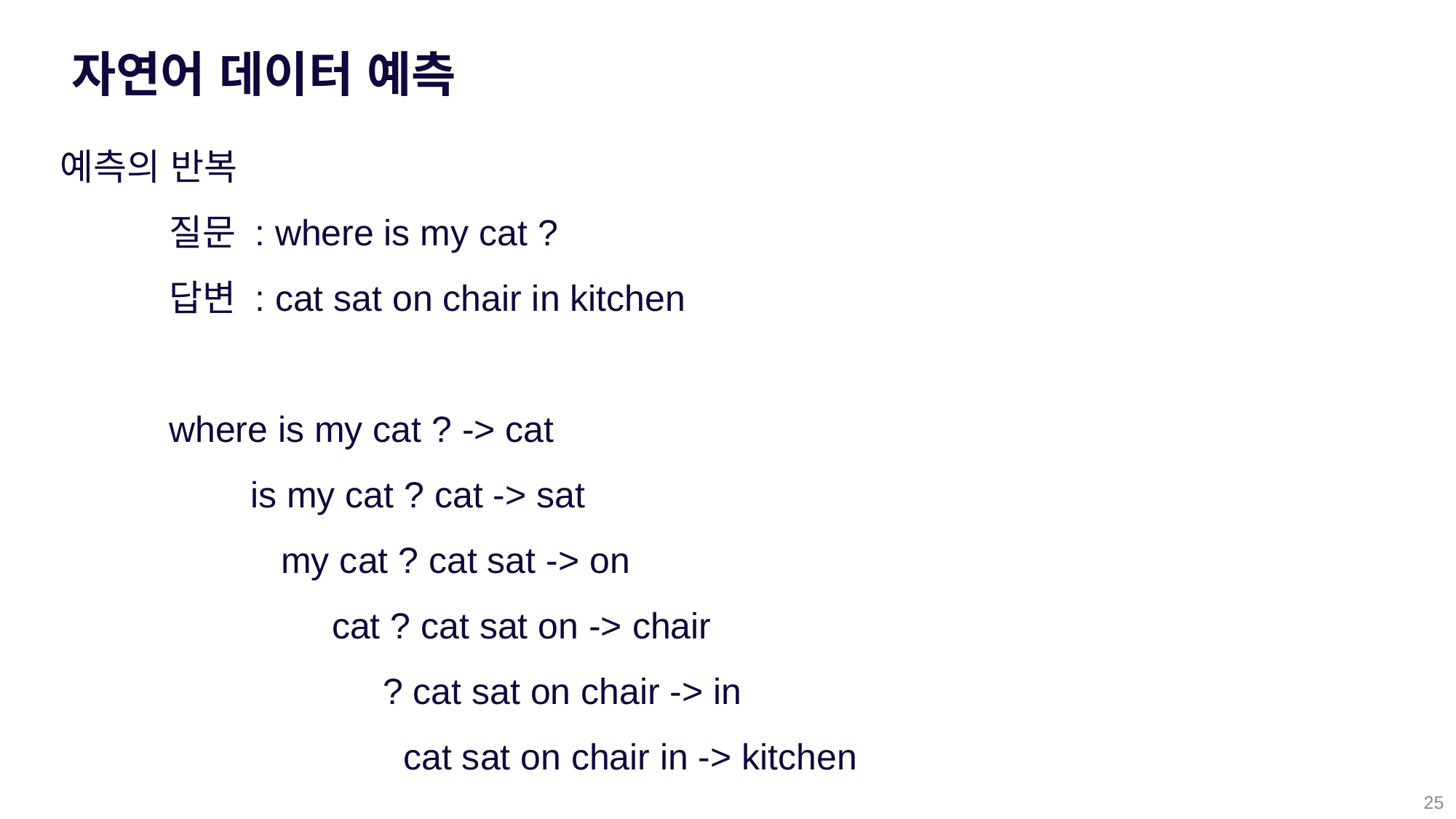

자연어 데이터 예측

예측의 반복
	질문 : where is my cat ?
	답변 : cat sat on chair in kitchen

	where is my cat ? -> cat
	        is my cat ? cat -> sat
	           my cat ? cat sat -> on
	                cat ? cat sat on -> chair
	                     ? cat sat on chair -> in
	                       cat sat on chair in -> kitchen
25